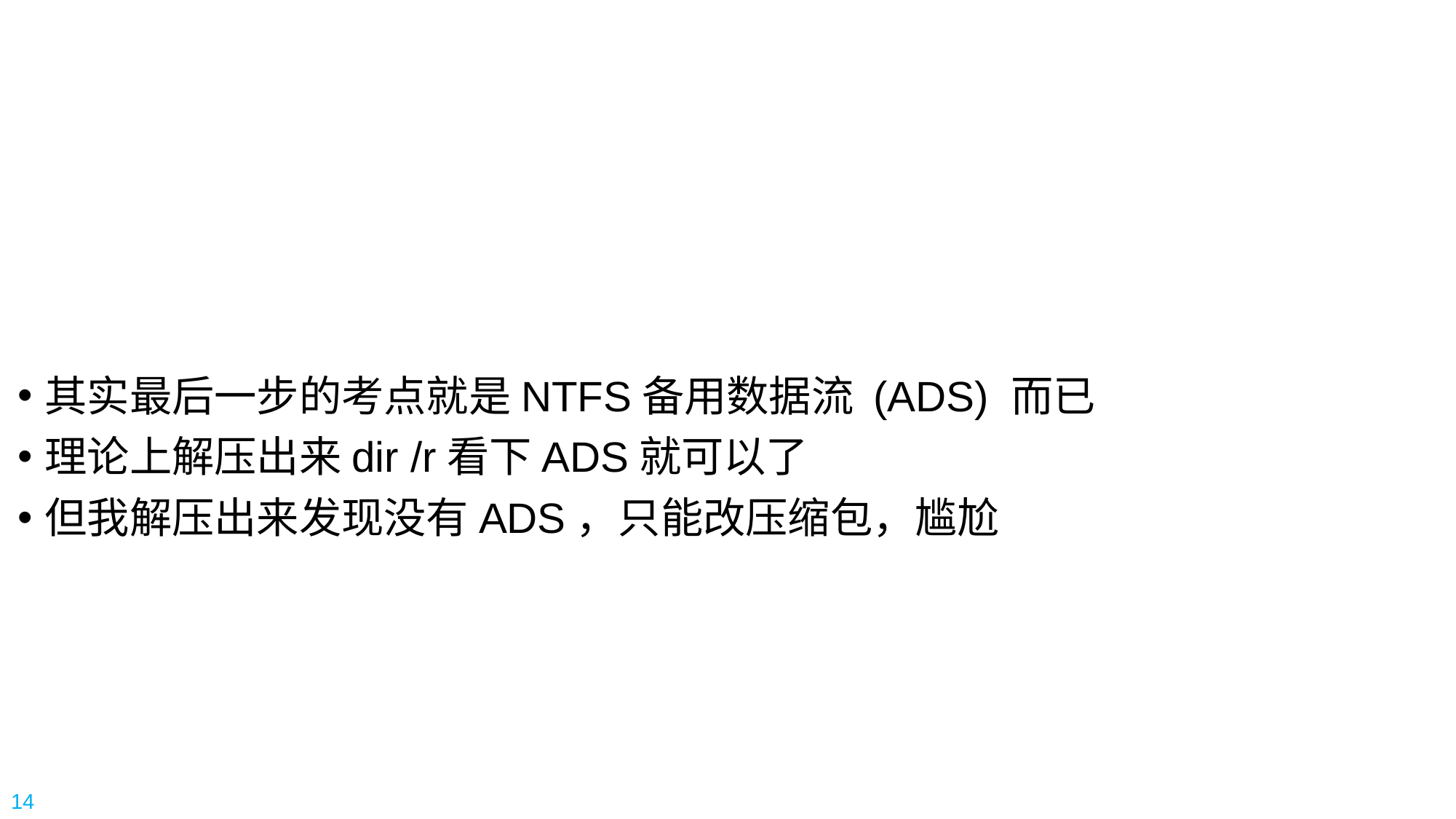

#
其实最后一步的考点就是NTFS备用数据流 (ADS) 而已
理论上解压出来dir /r看下ADS就可以了
但我解压出来发现没有ADS，只能改压缩包，尴尬
14